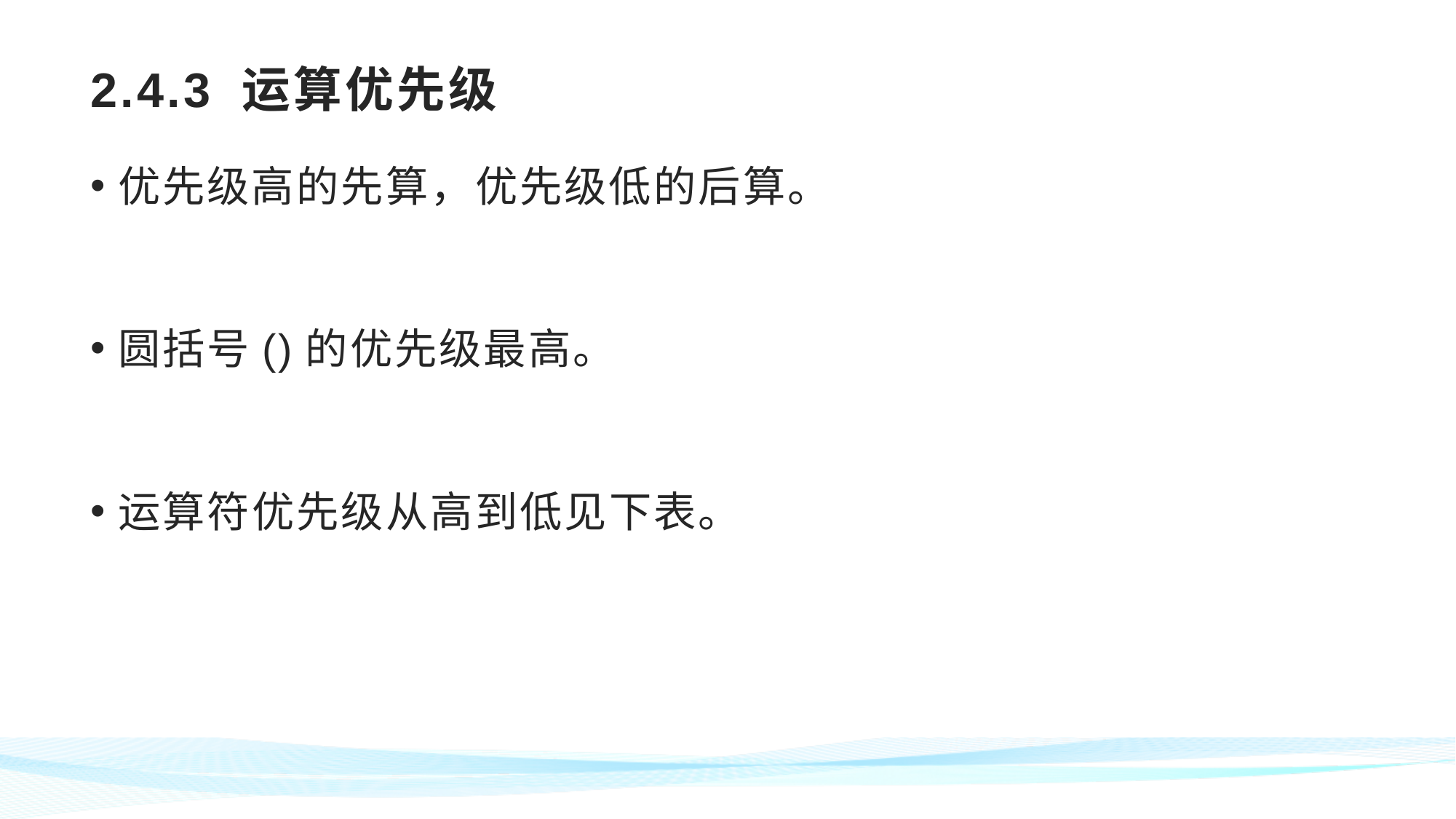

# 2.4.3 运算优先级
优先级高的先算，优先级低的后算。

圆括号()的优先级最高。

运算符优先级从高到低见下表。